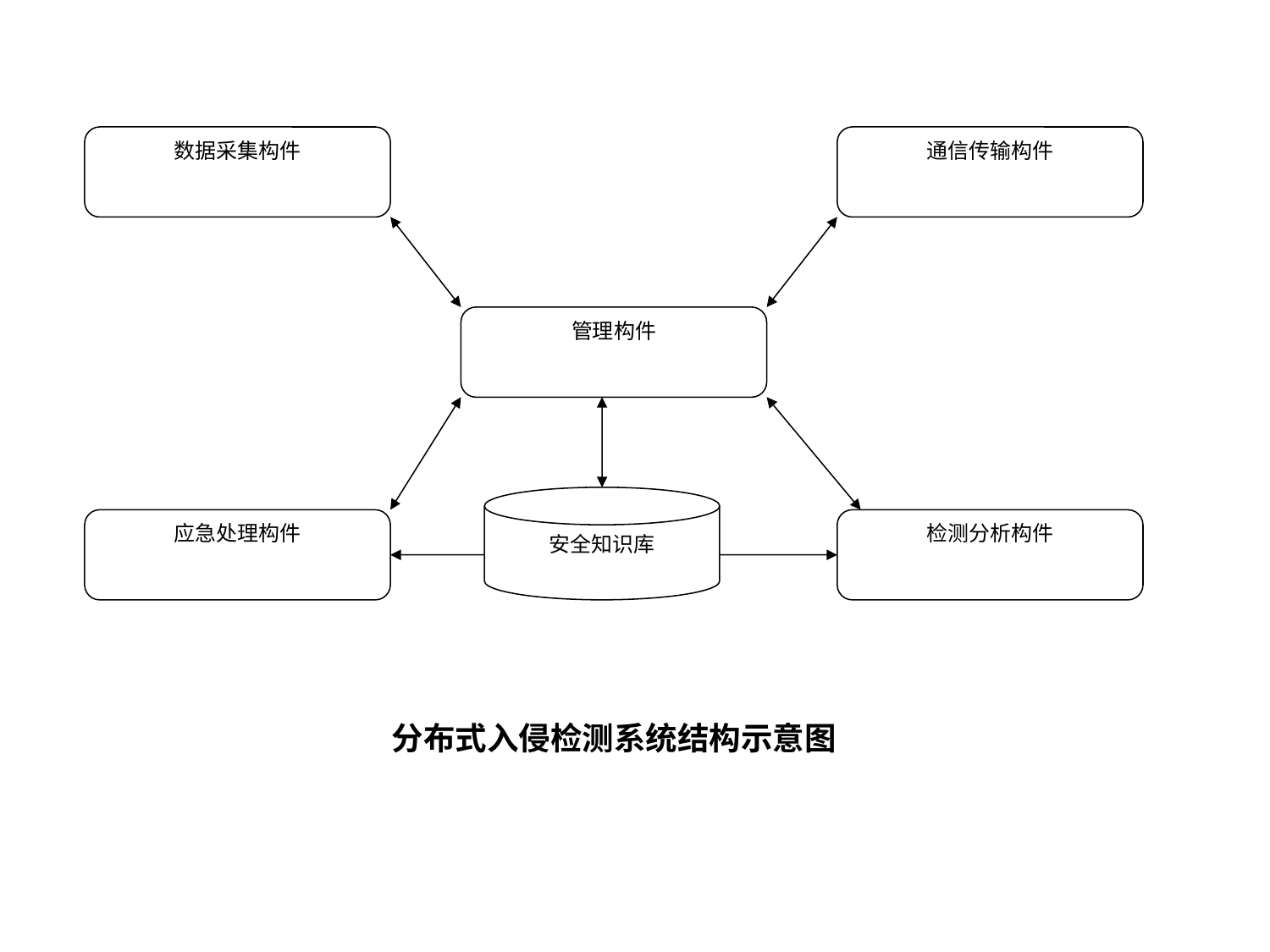

数据采集构件
通信传输构件

管理构件

安全知识库
应急处理构件
检测分析构件

分布式入侵检测系统结构示意图